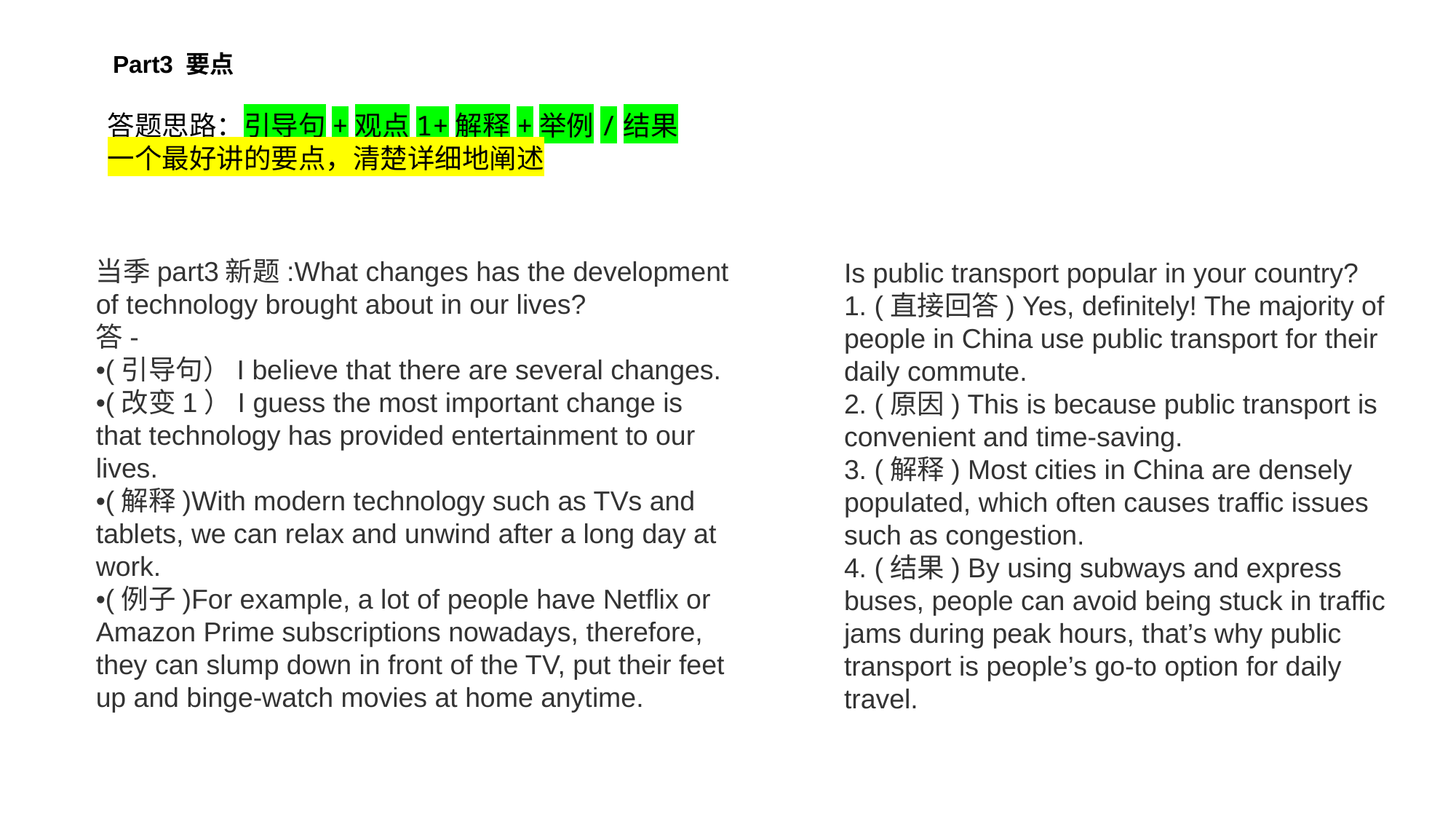

Part3 要点
答题思路：引导句+观点1+解释+举例/结果
一个最好讲的要点，清楚详细地阐述
当季part3新题:What changes has the development of technology brought about in our lives?
答-
•(引导句）I believe that there are several changes.
•(改变1）I guess the most important change is that technology has provided entertainment to our lives.
•(解释)With modern technology such as TVs and tablets, we can relax and unwind after a long day at work.
•(例子)For example, a lot of people have Netflix or Amazon Prime subscriptions nowadays, therefore, they can slump down in front of the TV, put their feet up and binge-watch movies at home anytime.
Is public transport popular in your country?
1. (直接回答) Yes, definitely! The majority of people in China use public transport for their daily commute.
2. (原因) This is because public transport is convenient and time-saving.
3. (解释) Most cities in China are densely populated, which often causes traffic issues such as congestion.
4. (结果) By using subways and express buses, people can avoid being stuck in traffic jams during peak hours, that’s why public transport is people’s go-to option for daily travel.